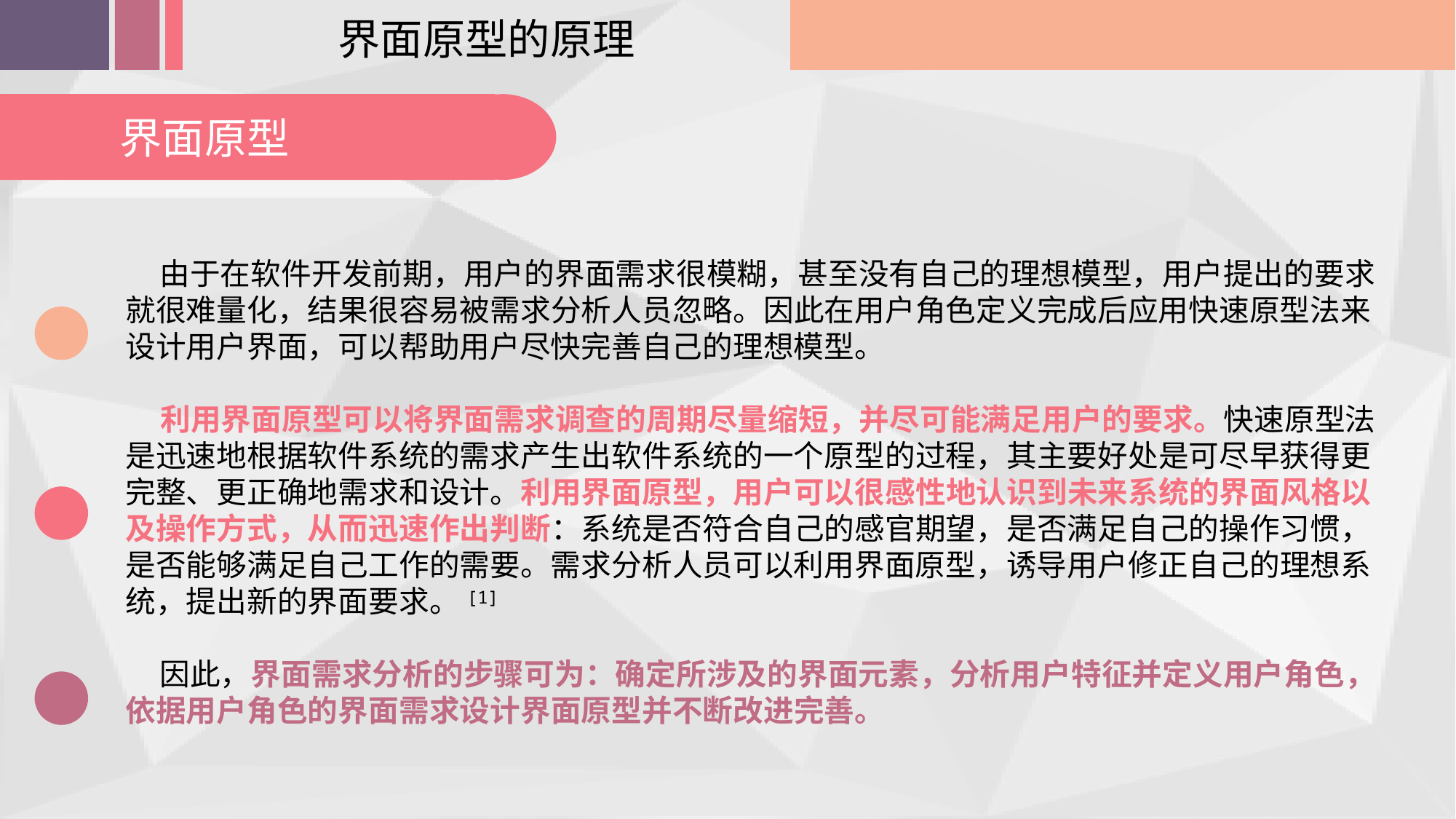

界面原型的原理

界面原型
    由于在软件开发前期，用户的界面需求很模糊，甚至没有自己的理想模型，用户提出的要求就很难量化，结果很容易被需求分析人员忽略。因此在用户角色定义完成后应用快速原型法来设计用户界面，可以帮助用户尽快完善自己的理想模型。

    利用界面原型可以将界面需求调查的周期尽量缩短，并尽可能满足用户的要求。快速原型法是迅速地根据软件系统的需求产生出软件系统的一个原型的过程，其主要好处是可尽早获得更完整、更正确地需求和设计。利用界面原型，用户可以很感性地认识到未来系统的界面风格以及操作方式，从而迅速作出判断：系统是否符合自己的感官期望，是否满足自己的操作习惯，是否能够满足自己工作的需要。需求分析人员可以利用界面原型，诱导用户修正自己的理想系统，提出新的界面要求。[1]

    因此，界面需求分析的步骤可为：确定所涉及的界面元素，分析用户特征并定义用户角色，依据用户角色的界面需求设计界面原型并不断改进完善。